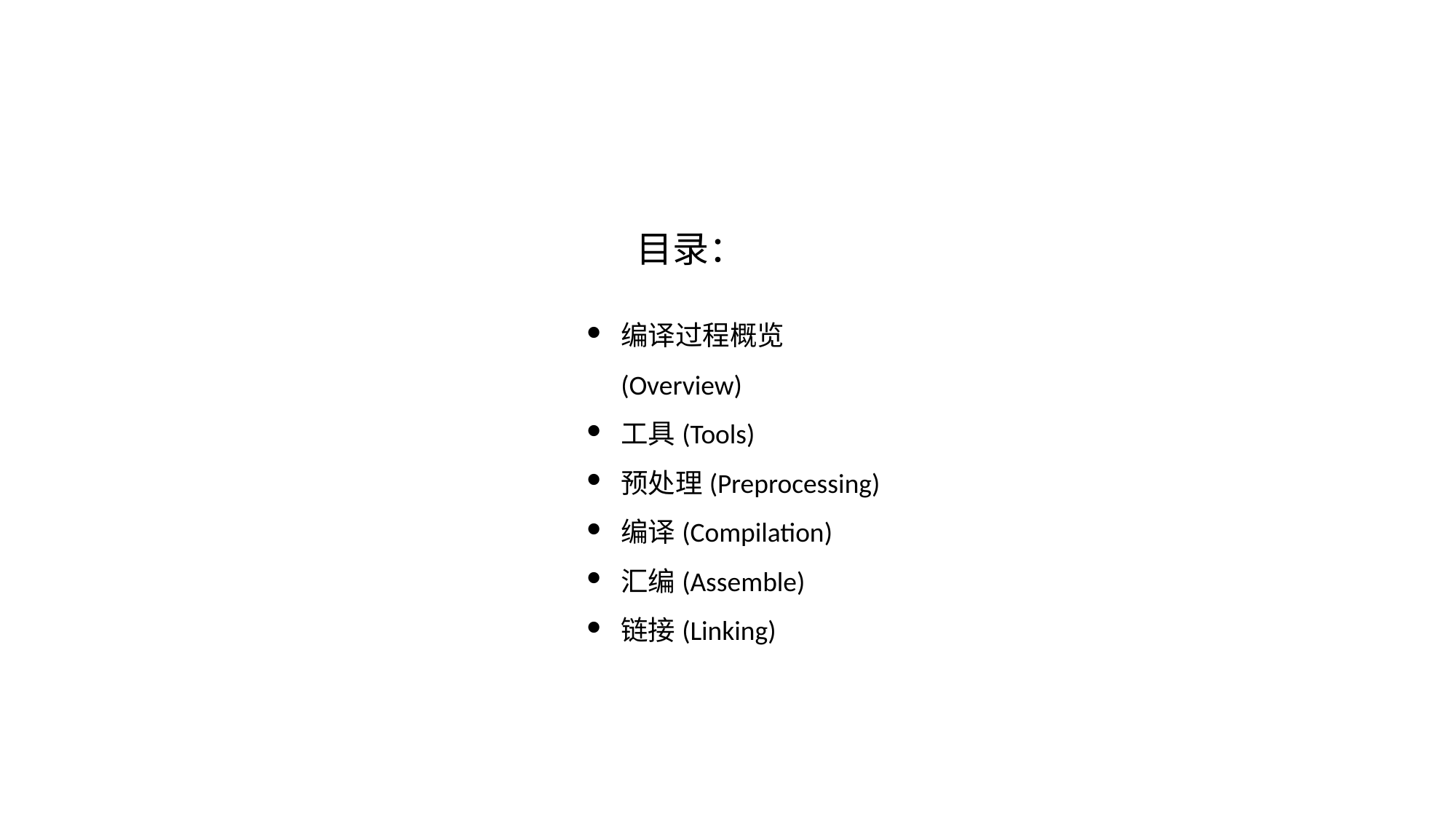

目录：

编译过程概览(Overview)
工具(Tools)
预处理(Preprocessing)
编译(Compilation)
汇编(Assemble)
链接(Linking)